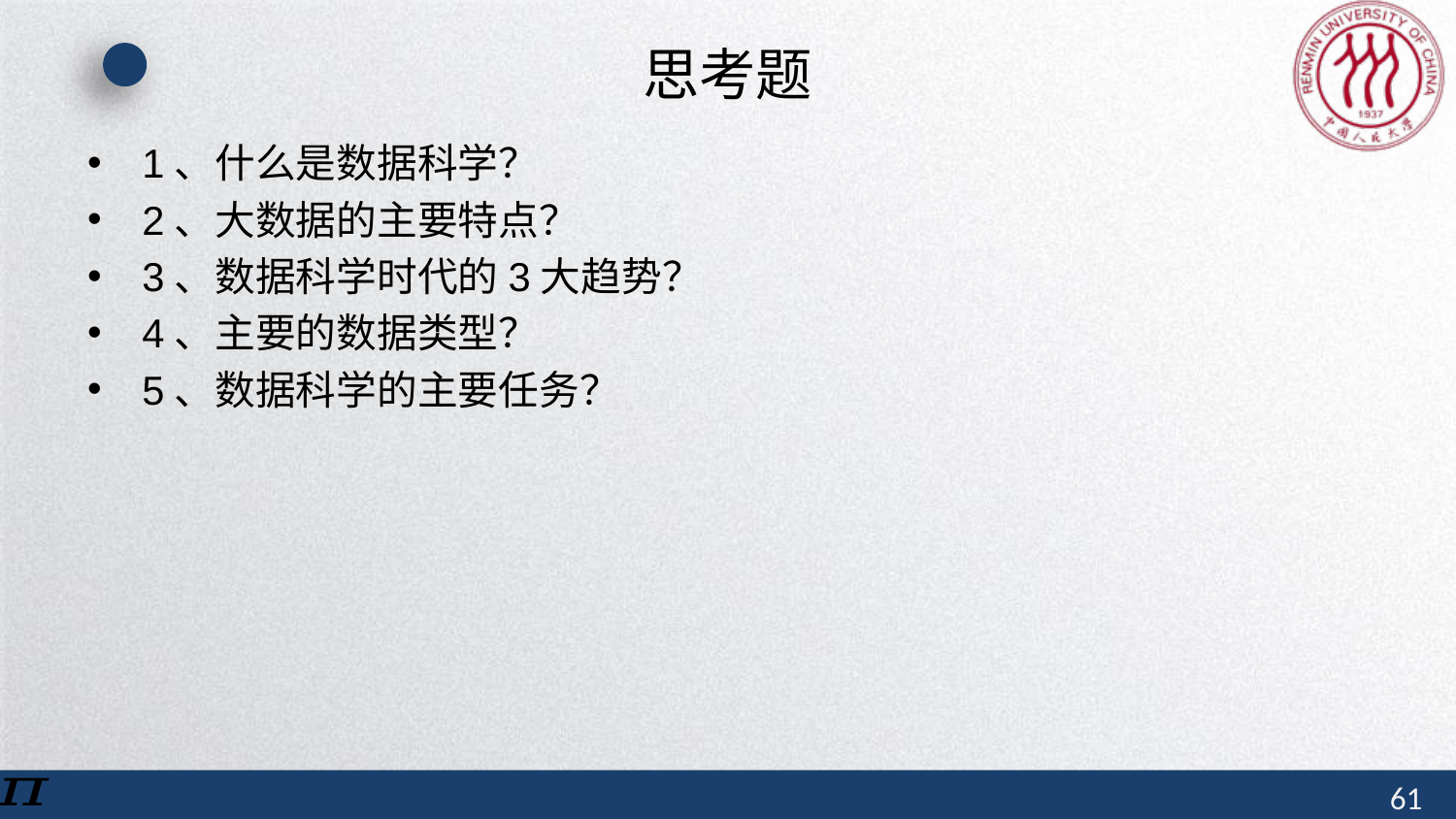

# 思考题
1、什么是数据科学？
2、大数据的主要特点？
3、数据科学时代的3大趋势？
4、主要的数据类型？
5、数据科学的主要任务？